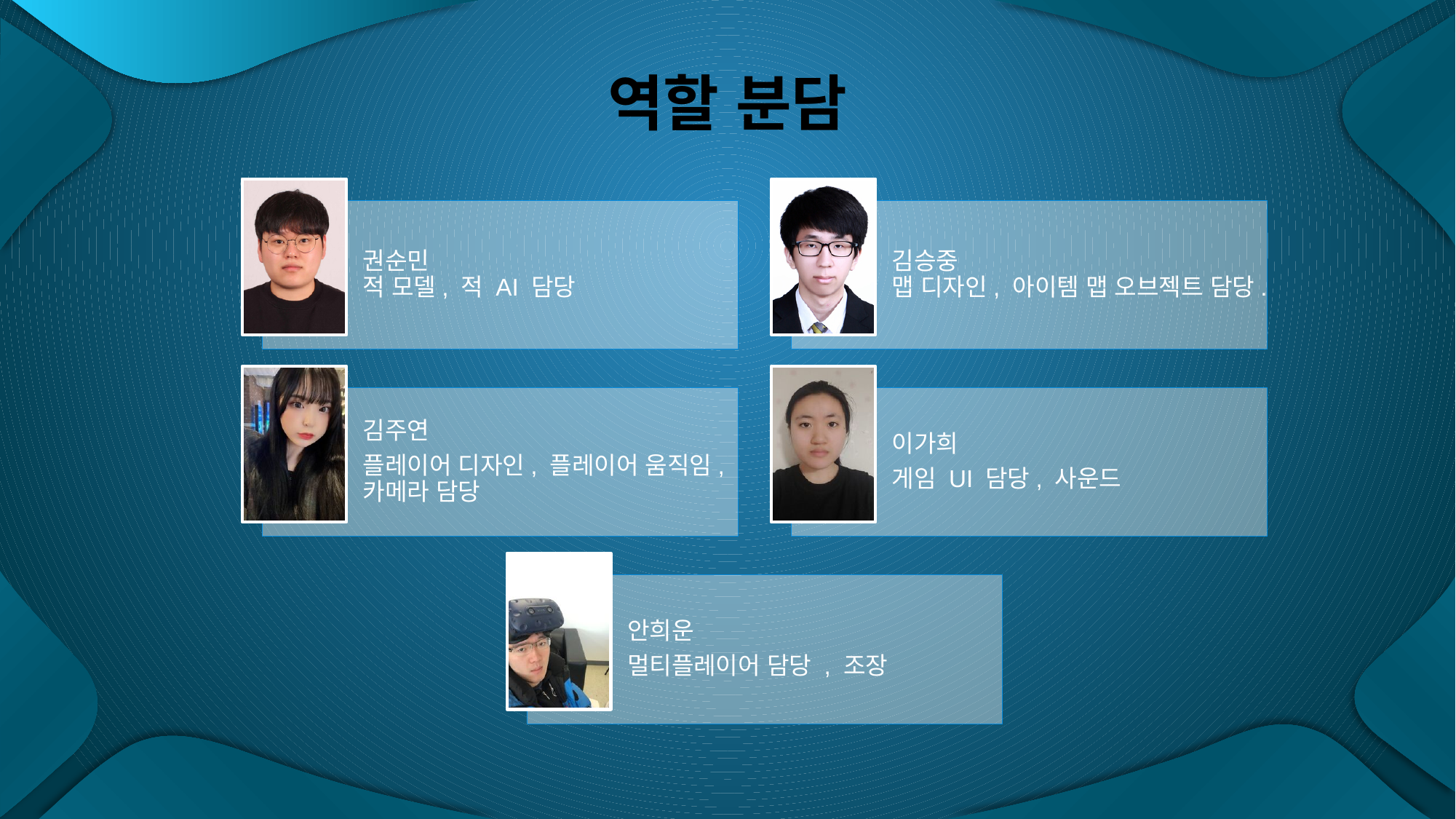

# 역할 분담
권순민
적 모델, 적 AI 담당
김승중
맵 디자인, 아이템 맵 오브젝트 담당.
김주연
플레이어 디자인, 플레이어 움직임, 카메라 담당
이가희
게임 UI 담당, 사운드
안희운
멀티플레이어 담당 , 조장